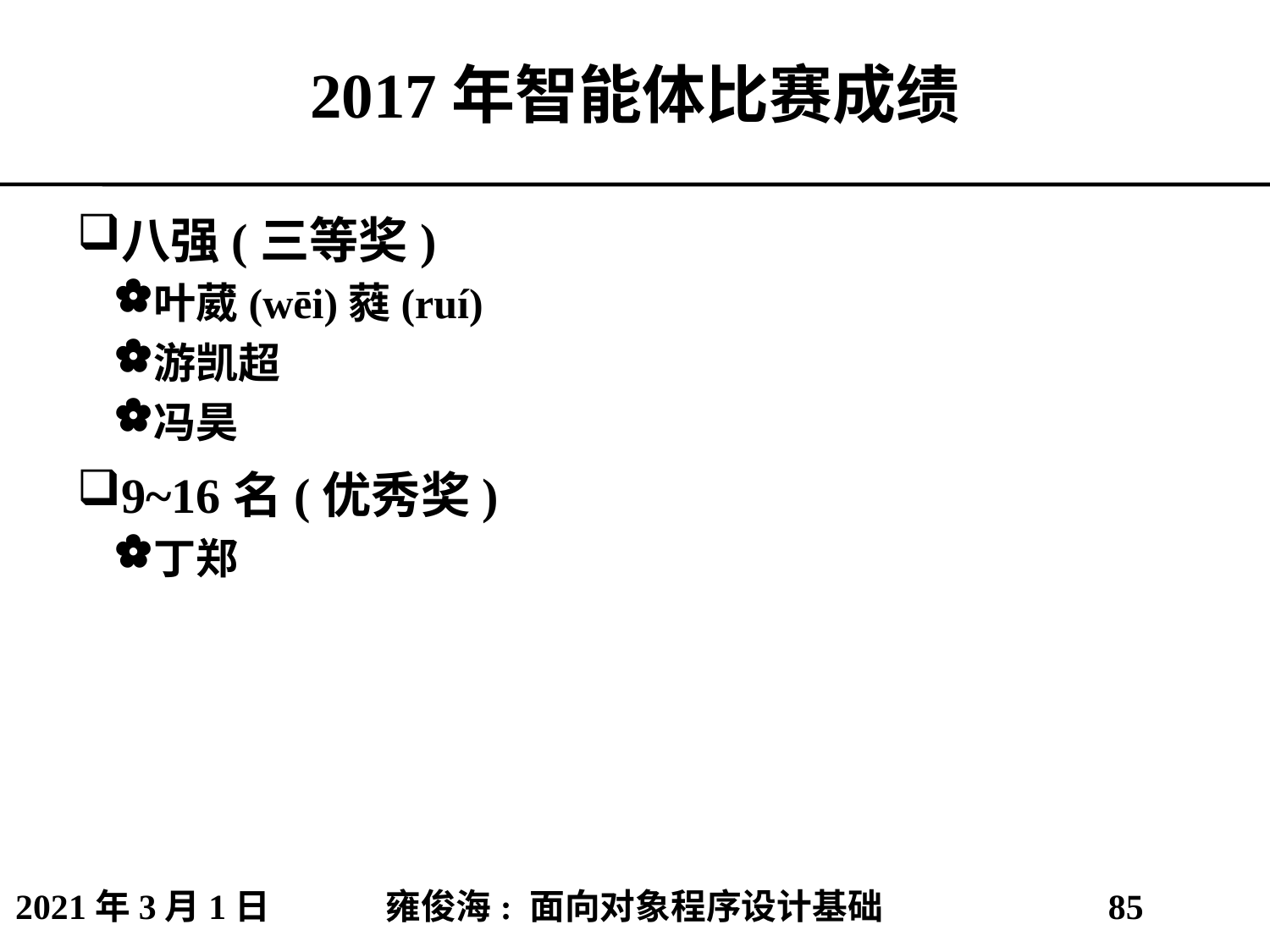

# 2017年智能体比赛成绩

八强(三等奖)
叶葳(wēi)蕤(ruí)
游凯超
冯昊
9~16名(优秀奖)
丁郑
2021年3月1日
雍俊海: 面向对象程序设计基础
85